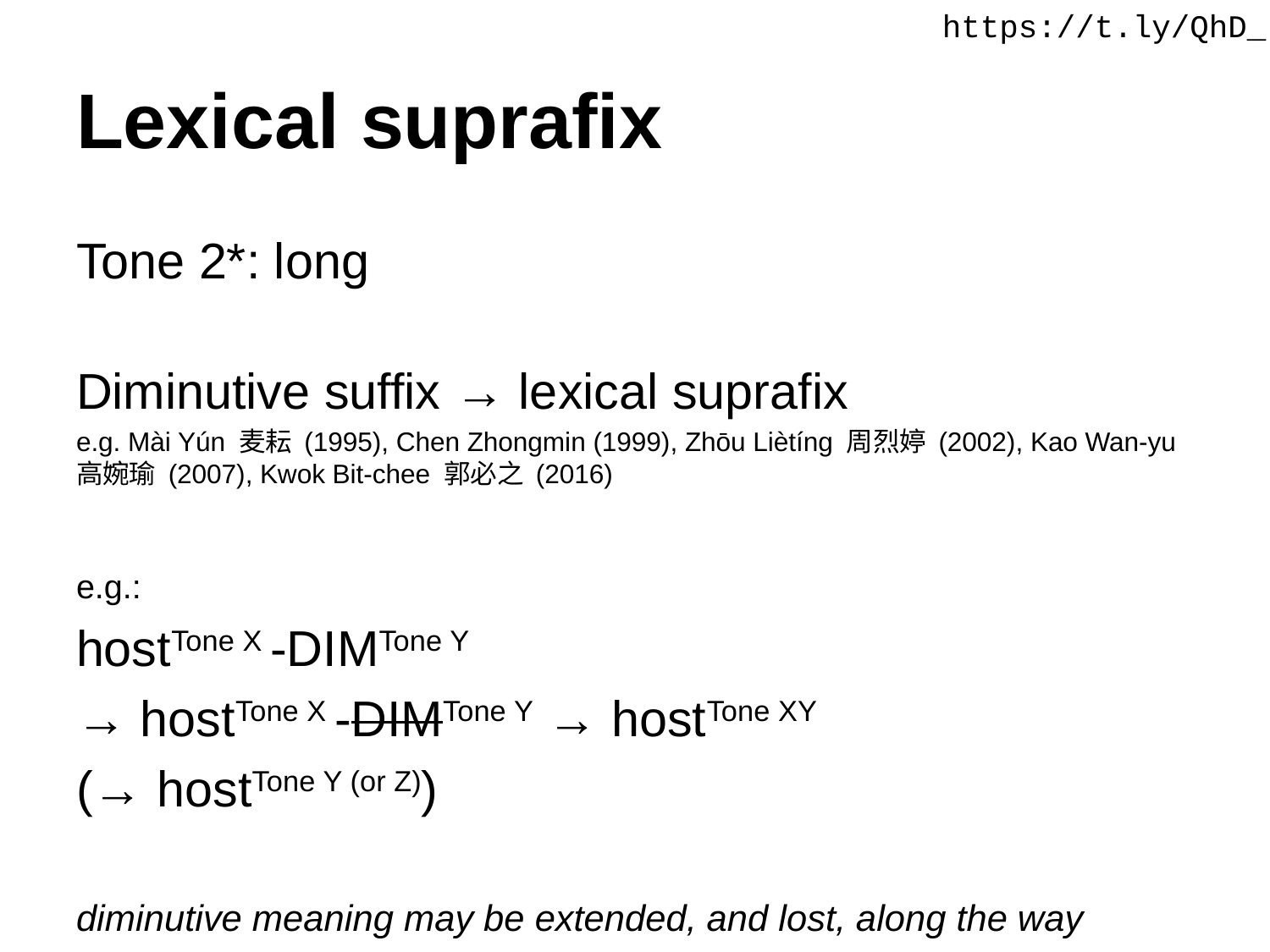

https://t.ly/QhD_
# Lexical suprafix
Tone 2*: long
Diminutive suffix → lexical suprafix
e.g. Mài Yún 麦耘 (1995), Chen Zhongmin (1999), Zhōu Liètíng 周烈婷 (2002), Kao Wan-yu 高婉瑜 (2007), Kwok Bit-chee 郭必之 (2016)

e.g.:
hostTone X -dimTone Y
→ hostTone X -dimTone Y → hostTone XY
(→ hostTone Y (or Z))

diminutive meaning may be extended, and lost, along the way